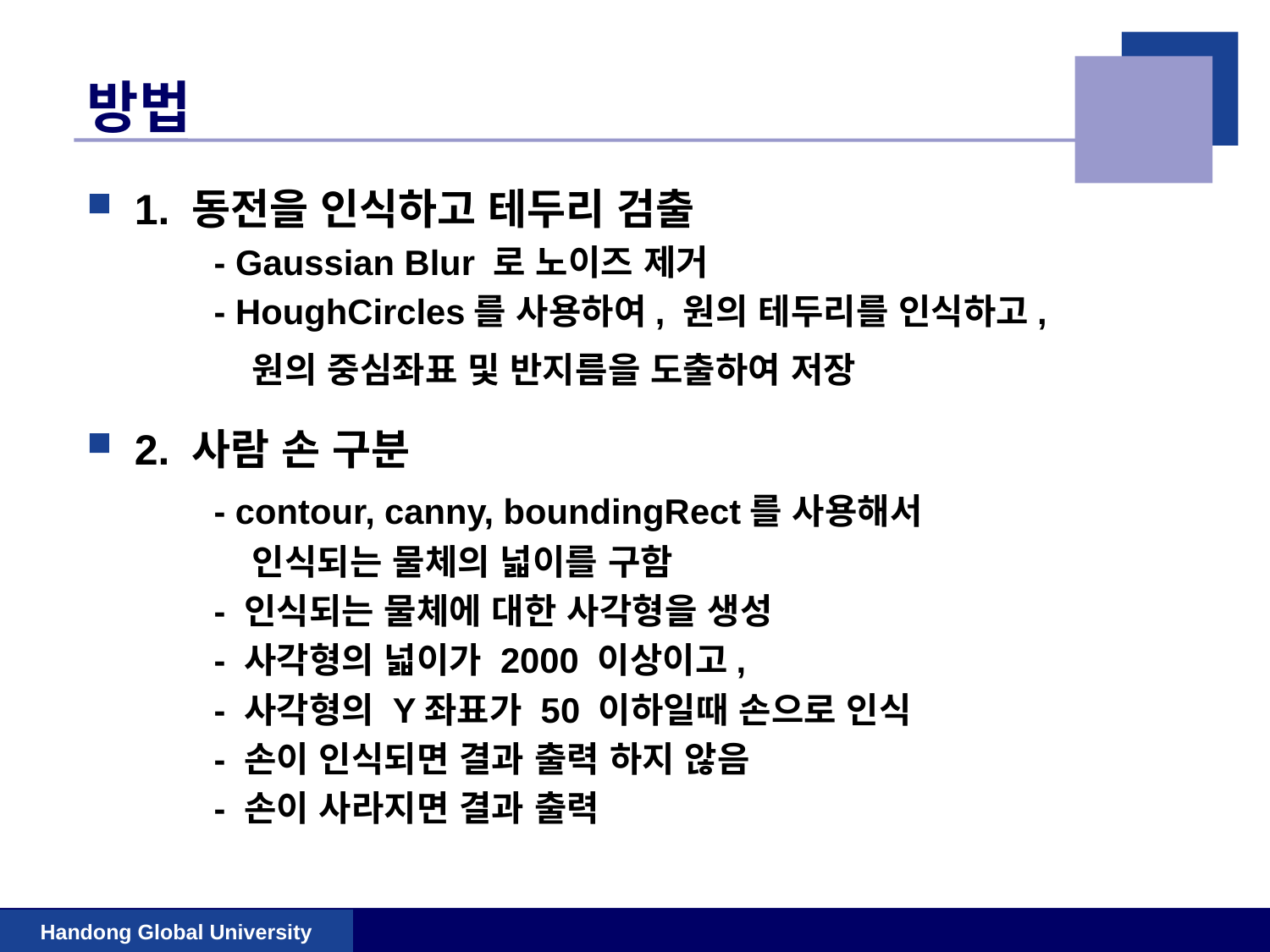

# 방법
1. 동전을 인식하고 테두리 검출
	- Gaussian Blur 로 노이즈 제거
	- HoughCircles를 사용하여, 원의 테두리를 인식하고,
	   원의 중심좌표 및 반지름을 도출하여 저장
2. 사람 손 구분
	- contour, canny, boundingRect를 사용해서
	   인식되는 물체의 넓이를 구함
	- 인식되는 물체에 대한 사각형을 생성
	- 사각형의 넓이가 2000 이상이고,
	- 사각형의 Y좌표가 50 이하일때 손으로 인식
	- 손이 인식되면 결과 출력 하지 않음
	- 손이 사라지면 결과 출력